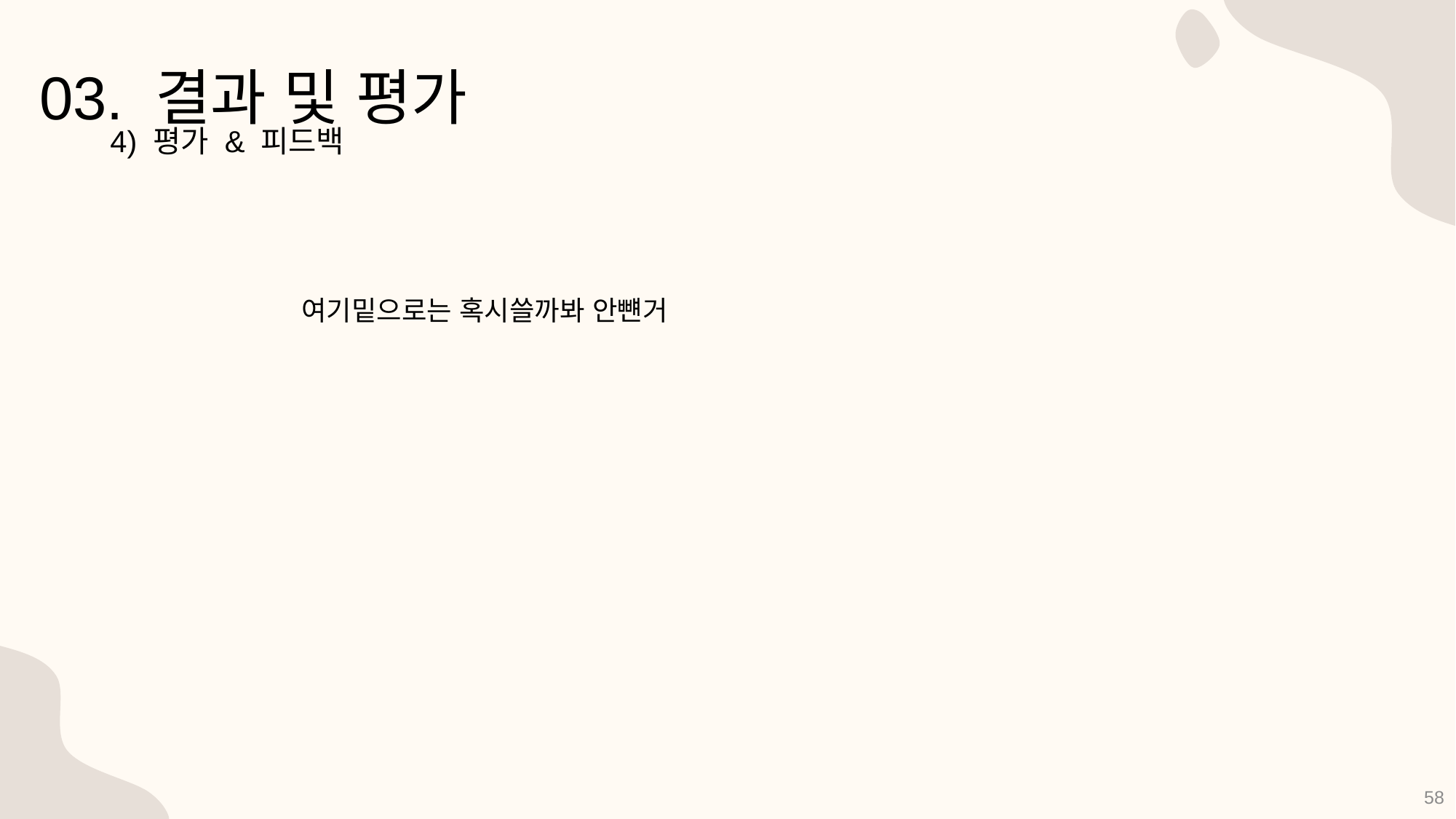

03. 결과 및 평가
4) 평가 & 피드백
여기밑으로는 혹시쓸까봐 안뺸거

58